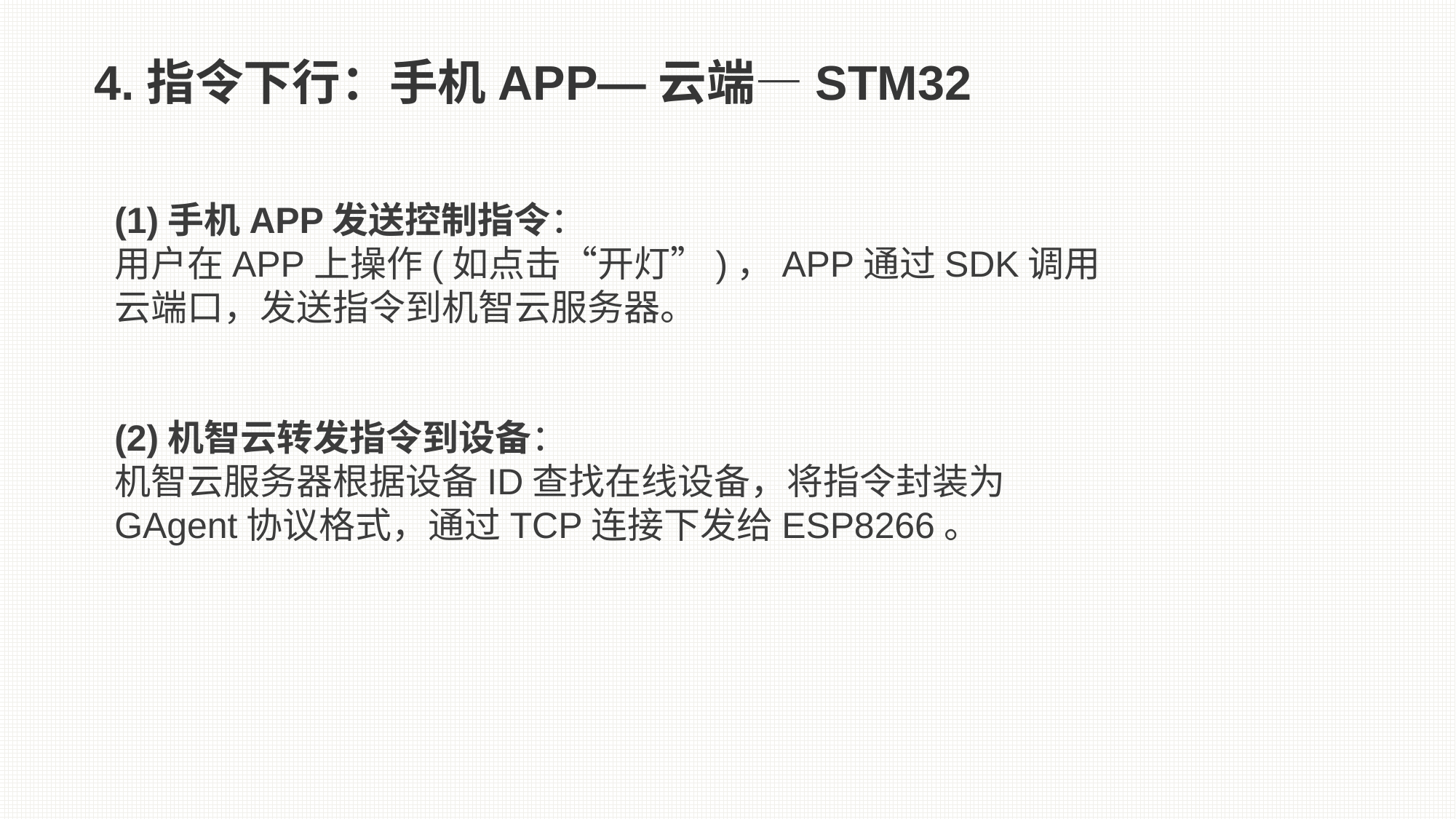

4.指令下行：手机APP—云端—STM32
(1)手机APP发送控制指令：
用户在APP上操作(如点击“开灯”)，APP通过SDK调用云端口，发送指令到机智云服务器。
(2)机智云转发指令到设备：
机智云服务器根据设备ID查找在线设备，将指令封装为 GAgent协议格式，通过TCP连接下发给ESP8266。